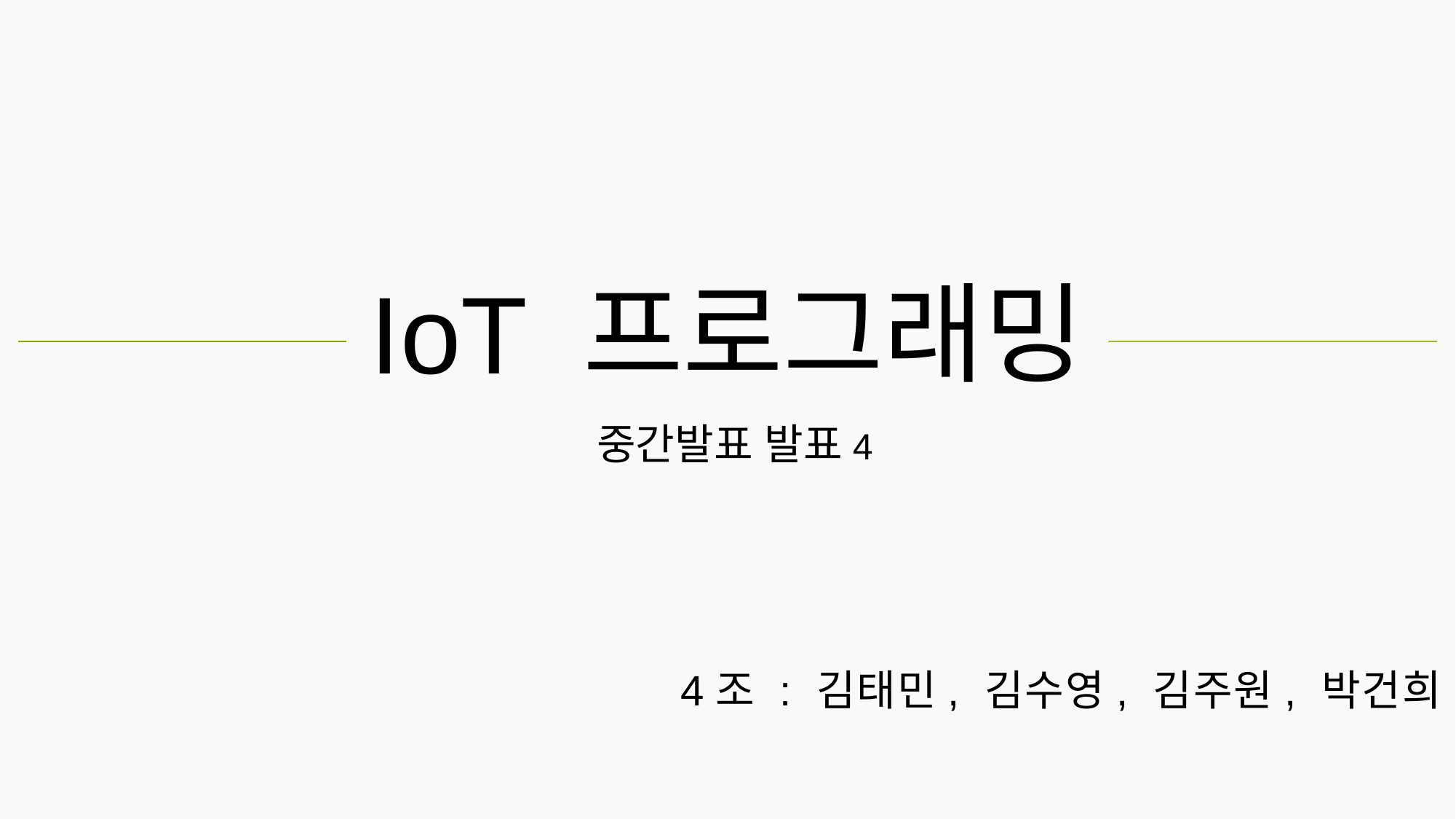

# IoT 프로그래밍
중간발표 발표4
4조 : 김태민, 김수영, 김주원, 박건희